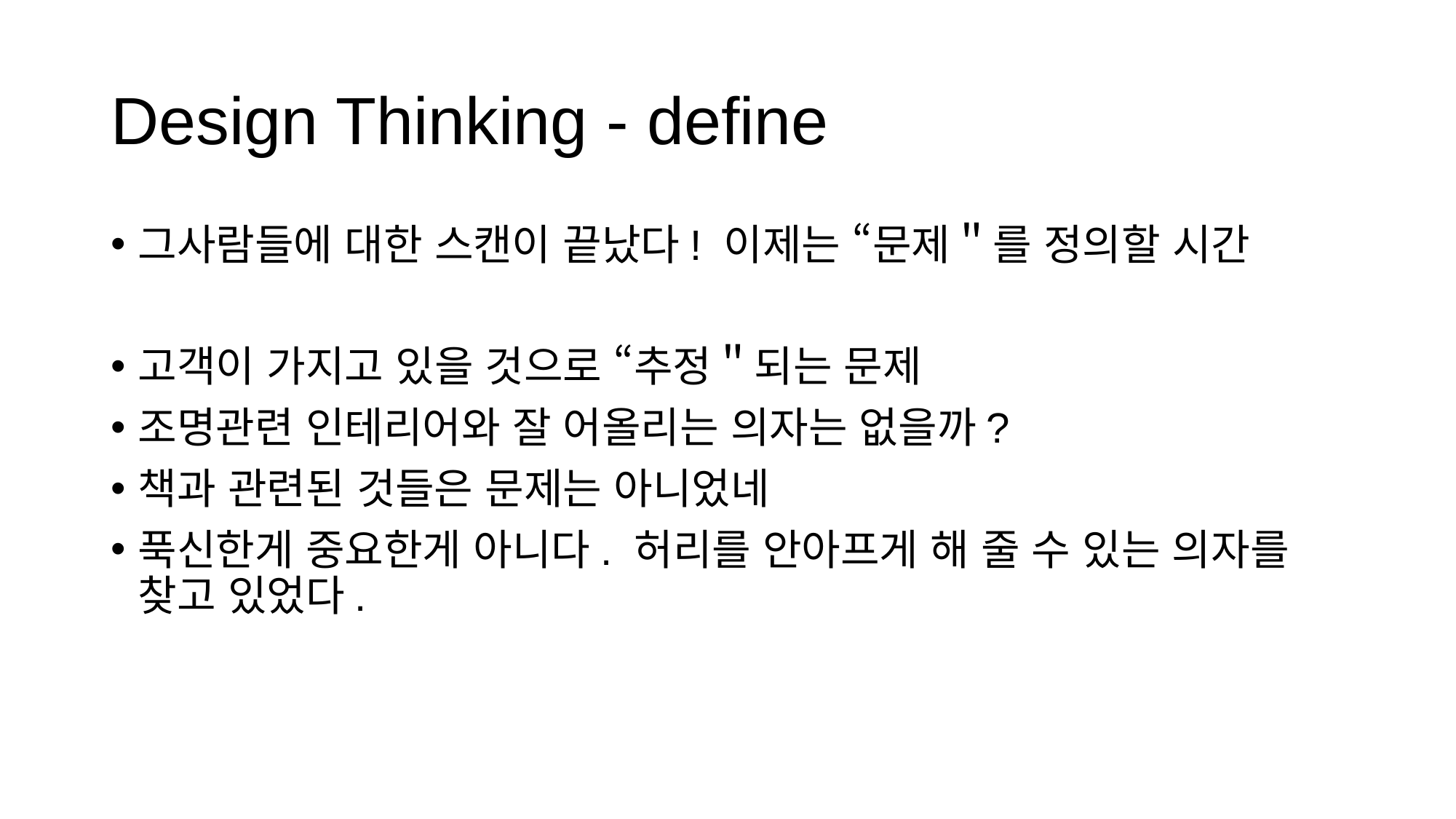

# Design Thinking - define
그사람들에 대한 스캔이 끝났다! 이제는 “문제＂를 정의할 시간

고객이 가지고 있을 것으로 “추정＂되는 문제
조명관련 인테리어와 잘 어올리는 의자는 없을까?
책과 관련된 것들은 문제는 아니었네
푹신한게 중요한게 아니다. 허리를 안아프게 해 줄 수 있는 의자를 찾고 있었다.